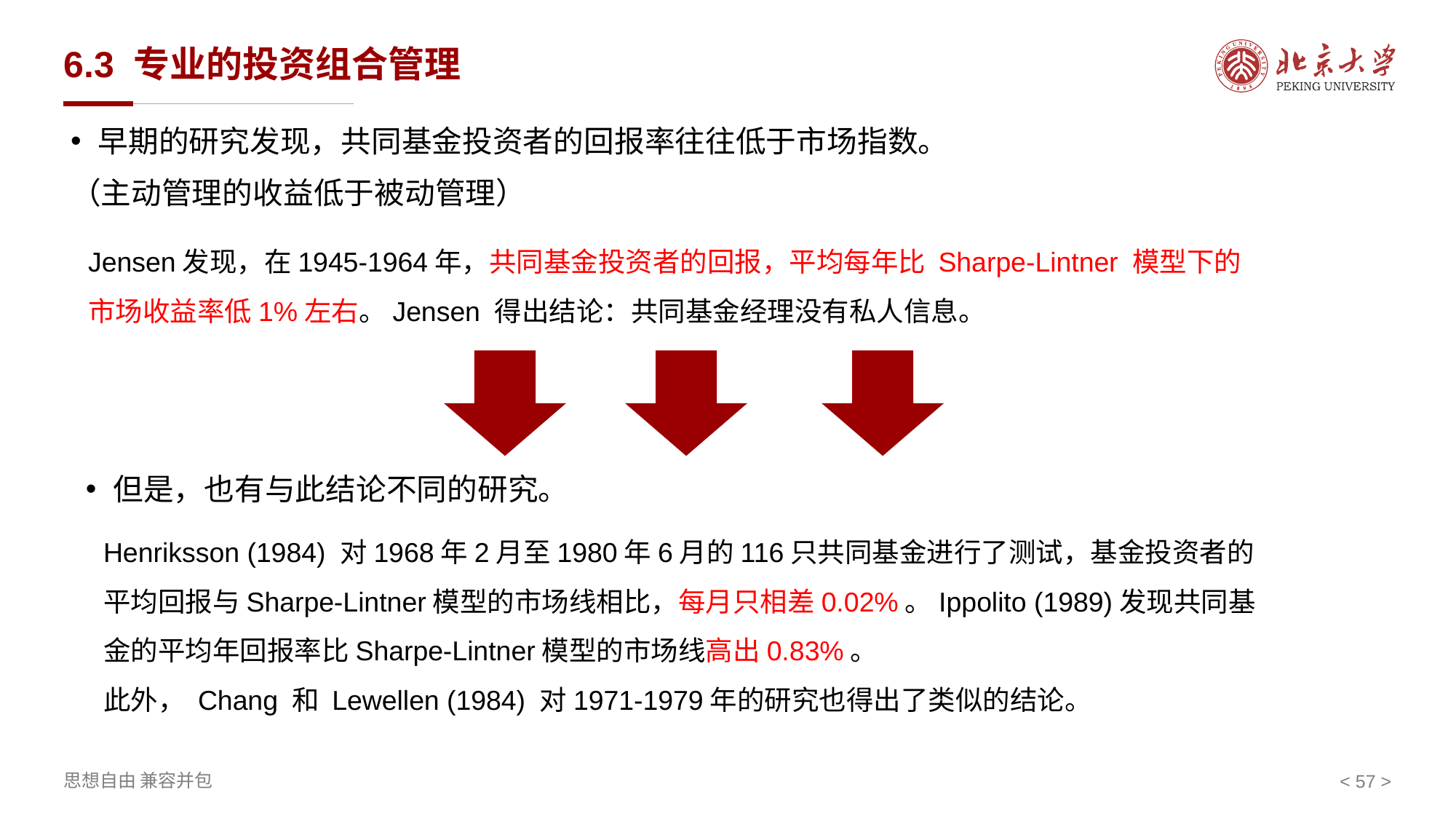

# 6.3 专业的投资组合管理
早期的研究发现，共同基金投资者的回报率往往低于市场指数。
（主动管理的收益低于被动管理）

Jensen发现，在1945-1964年，共同基金投资者的回报，平均每年比 Sharpe-Lintner 模型下的市场收益率低1%左右。Jensen 得出结论：共同基金经理没有私人信息。

但是，也有与此结论不同的研究。
Henriksson (1984) 对1968年2月至1980年6月的116只共同基金进行了测试，基金投资者的平均回报与Sharpe-Lintner模型的市场线相比，每月只相差0.02%。Ippolito (1989)发现共同基金的平均年回报率比Sharpe-Lintner模型的市场线高出0.83%。
此外， Chang 和 Lewellen (1984) 对1971-1979年的研究也得出了类似的结论。

< 57 >